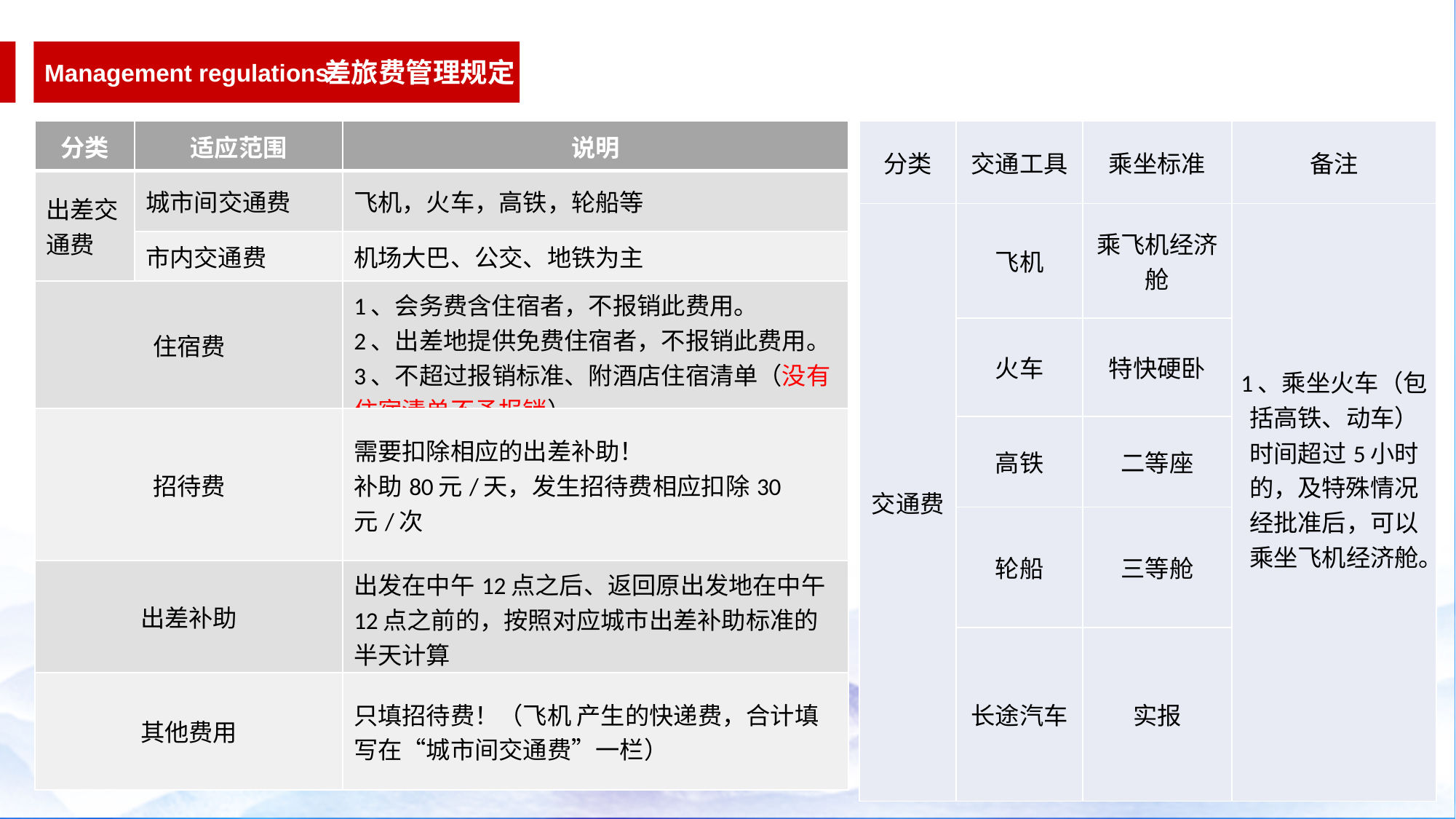

Management regulations
差旅费管理规定
| 分类 | 交通工具 | 乘坐标准 | 备注 |
| --- | --- | --- | --- |
| 交通费 | 飞机 | 乘飞机经济舱 | 1、乘坐火车（包括高铁、动车）时间超过5小时的，及特殊情况经批准后，可以乘坐飞机经济舱。 |
|  | 火车 | 特快硬卧 |  |
|  | 高铁 | 二等座 |  |
|  | 轮船 | 三等舱 |  |
|  | 长途汽车 | 实报 |  |
| 分类 | 适应范围 | 说明 |
| --- | --- | --- |
| 出差交通费 | 城市间交通费 | 飞机，火车，高铁，轮船等 |
|  | 市内交通费 | 机场大巴、公交、地铁为主 |
| 住宿费 |  | 1、会务费含住宿者，不报销此费用。 2、出差地提供免费住宿者，不报销此费用。 3、不超过报销标准、附酒店住宿清单（没有住宿清单不予报销） |
| 招待费 |  | 需要扣除相应的出差补助！ 补助80元/天，发生招待费相应扣除30元/次 |
| 出差补助 |  | 出发在中午12点之后、返回原出发地在中午12点之前的，按照对应城市出差补助标准的半天计算 |
| 其他费用 |  | 只填招待费！（飞机 产生的快递费，合计填写在“城市间交通费”一栏） |